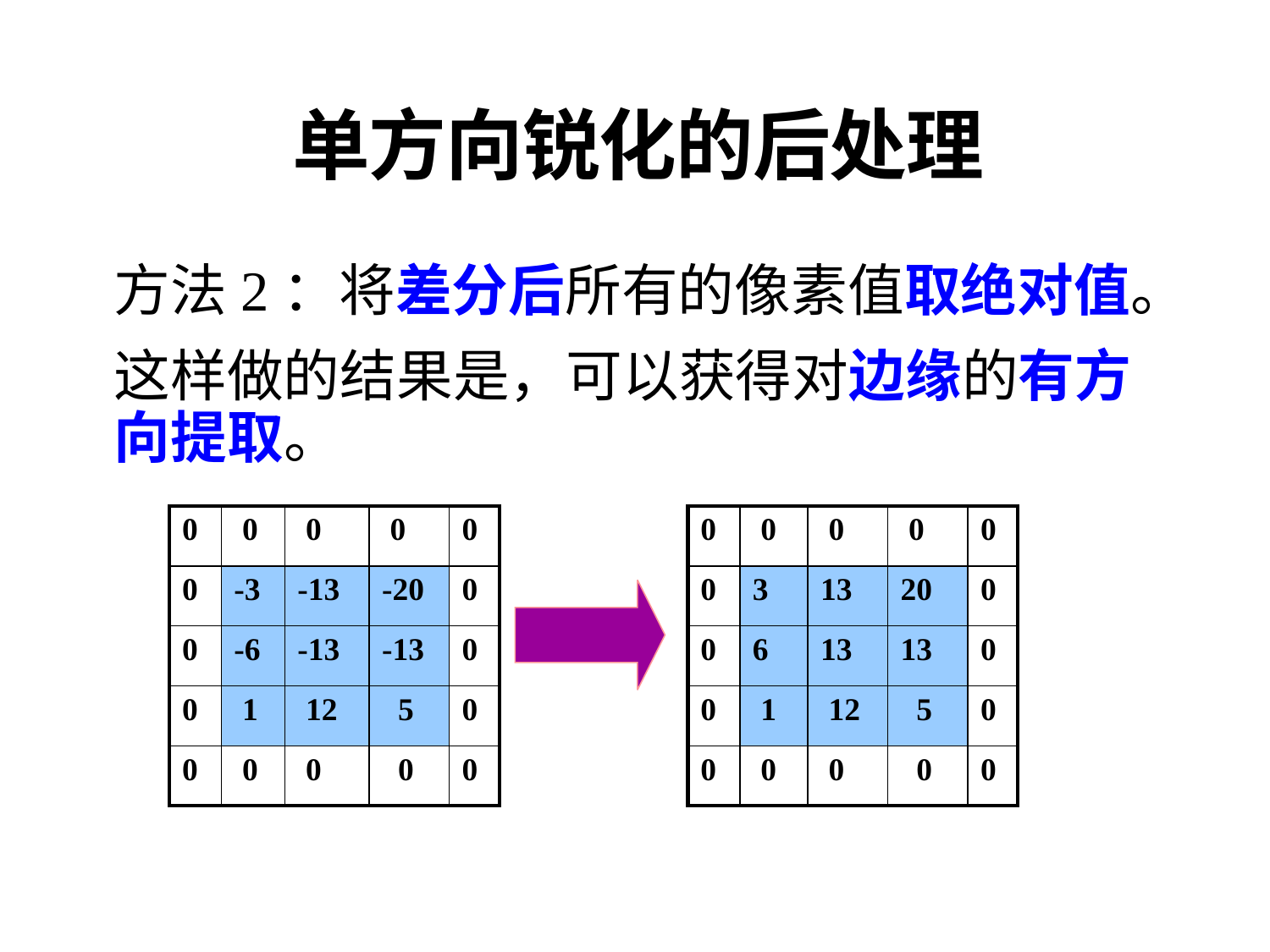

# 单方向锐化的后处理
方法2：将差分后所有的像素值取绝对值。
这样做的结果是，可以获得对边缘的有方向提取。
| 0 | 0 | 0 | 0 | 0 |
| --- | --- | --- | --- | --- |
| 0 | -3 | -13 | -20 | 0 |
| 0 | -6 | -13 | -13 | 0 |
| 0 | 1 | 12 | 5 | 0 |
| 0 | 0 | 0 | 0 | 0 |
| 0 | 0 | 0 | 0 | 0 |
| --- | --- | --- | --- | --- |
| 0 | 3 | 13 | 20 | 0 |
| 0 | 6 | 13 | 13 | 0 |
| 0 | 1 | 12 | 5 | 0 |
| 0 | 0 | 0 | 0 | 0 |